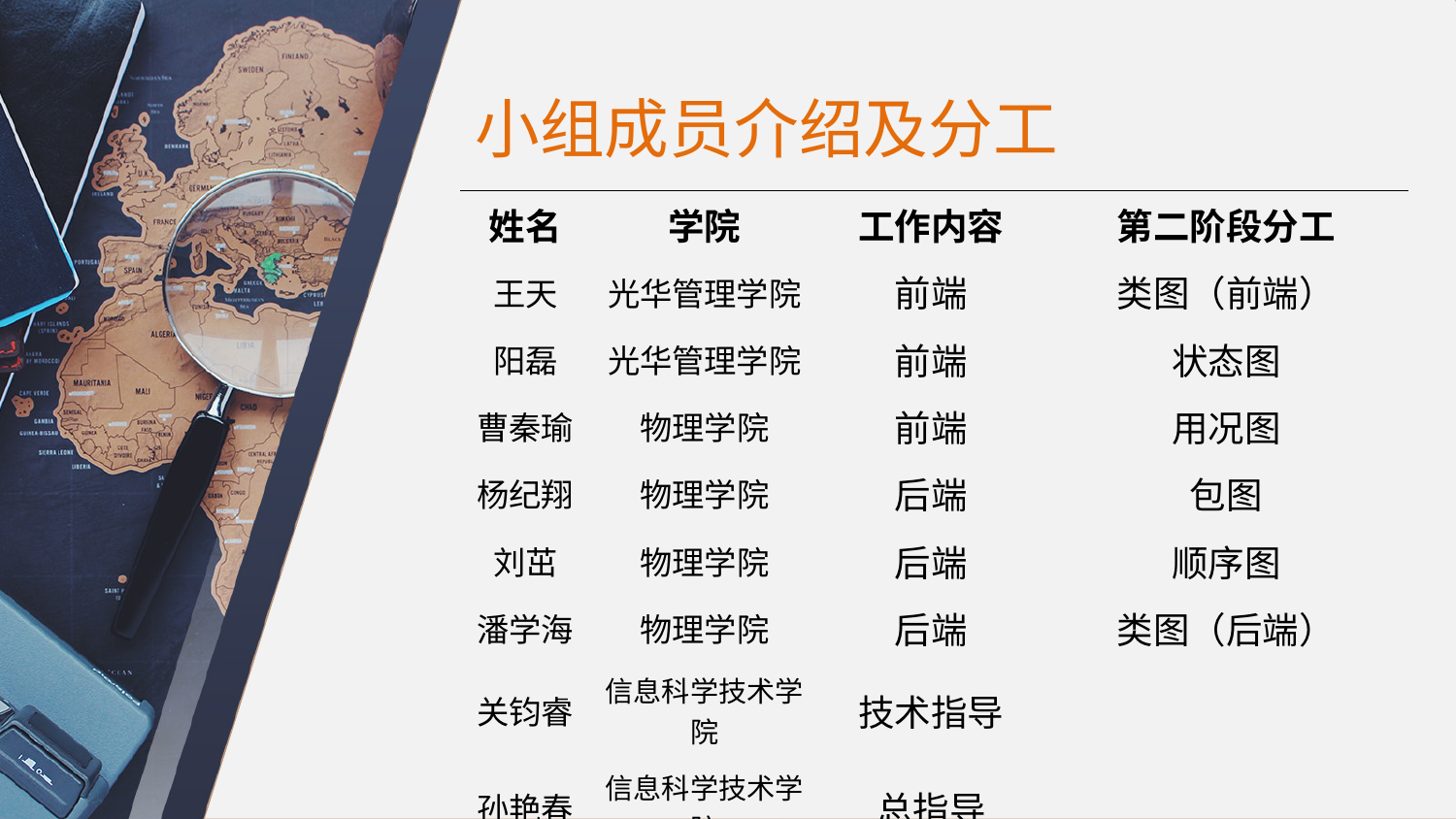

# 小组成员介绍及分工
| 姓名 | 学院 | 工作内容 | 第二阶段分工 |
| --- | --- | --- | --- |
| 王天 | 光华管理学院 | 前端 | 类图（前端） |
| 阳磊 | 光华管理学院 | 前端 | 状态图 |
| 曹秦瑜 | 物理学院 | 前端 | 用况图 |
| 杨纪翔 | 物理学院 | 后端 | 包图 |
| 刘茁 | 物理学院 | 后端 | 顺序图 |
| 潘学海 | 物理学院 | 后端 | 类图（后端） |
| 关钧睿 | 信息科学技术学院 | 技术指导 |  |
| 孙艳春 | 信息科学技术学院 | 总指导 |  |